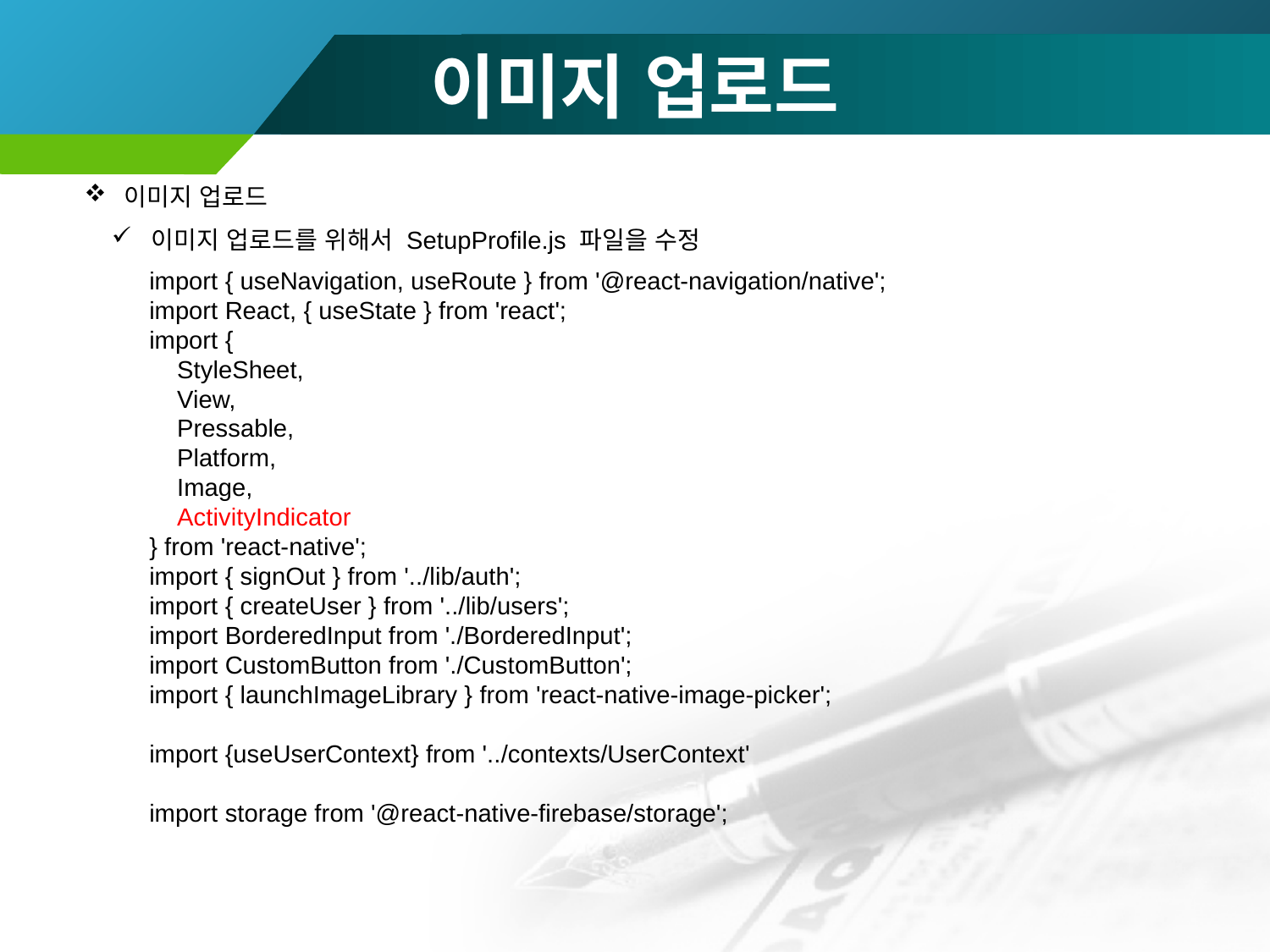

# 이미지 업로드
이미지 업로드
이미지 업로드를 위해서 SetupProfile.js 파일을 수정
import { useNavigation, useRoute } from '@react-navigation/native';
import React, { useState } from 'react';
import {
    StyleSheet,
    View,
    Pressable,
    Platform,
    Image,
    ActivityIndicator
} from 'react-native';
import { signOut } from '../lib/auth';
import { createUser } from '../lib/users';
import BorderedInput from './BorderedInput';
import CustomButton from './CustomButton';
import { launchImageLibrary } from 'react-native-image-picker';

import {useUserContext} from '../contexts/UserContext'

import storage from '@react-native-firebase/storage';